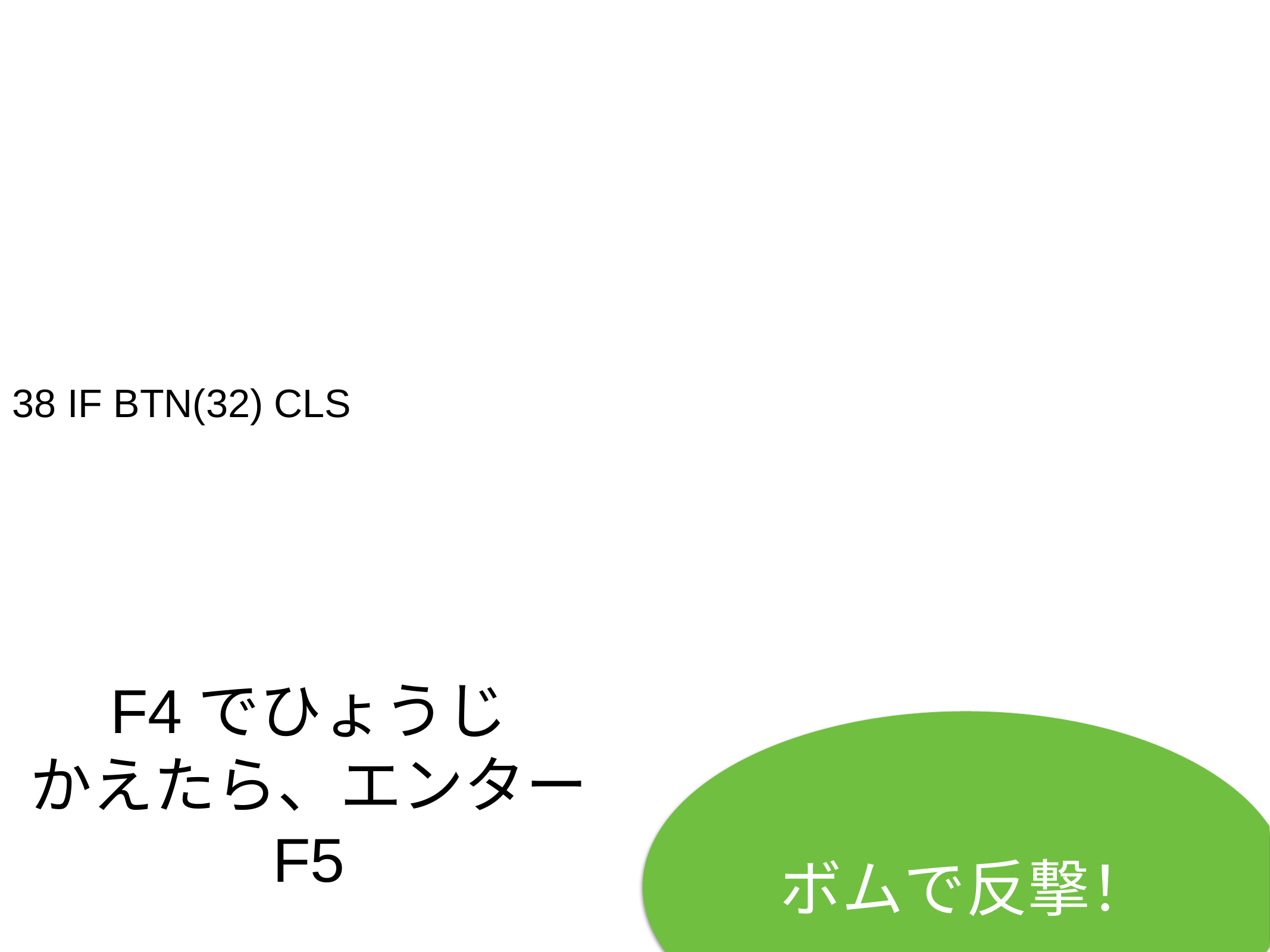

38 IF BTN(32) CLS
# F4でひょうじ
かえたら、エンター
F5
ボムで反撃！